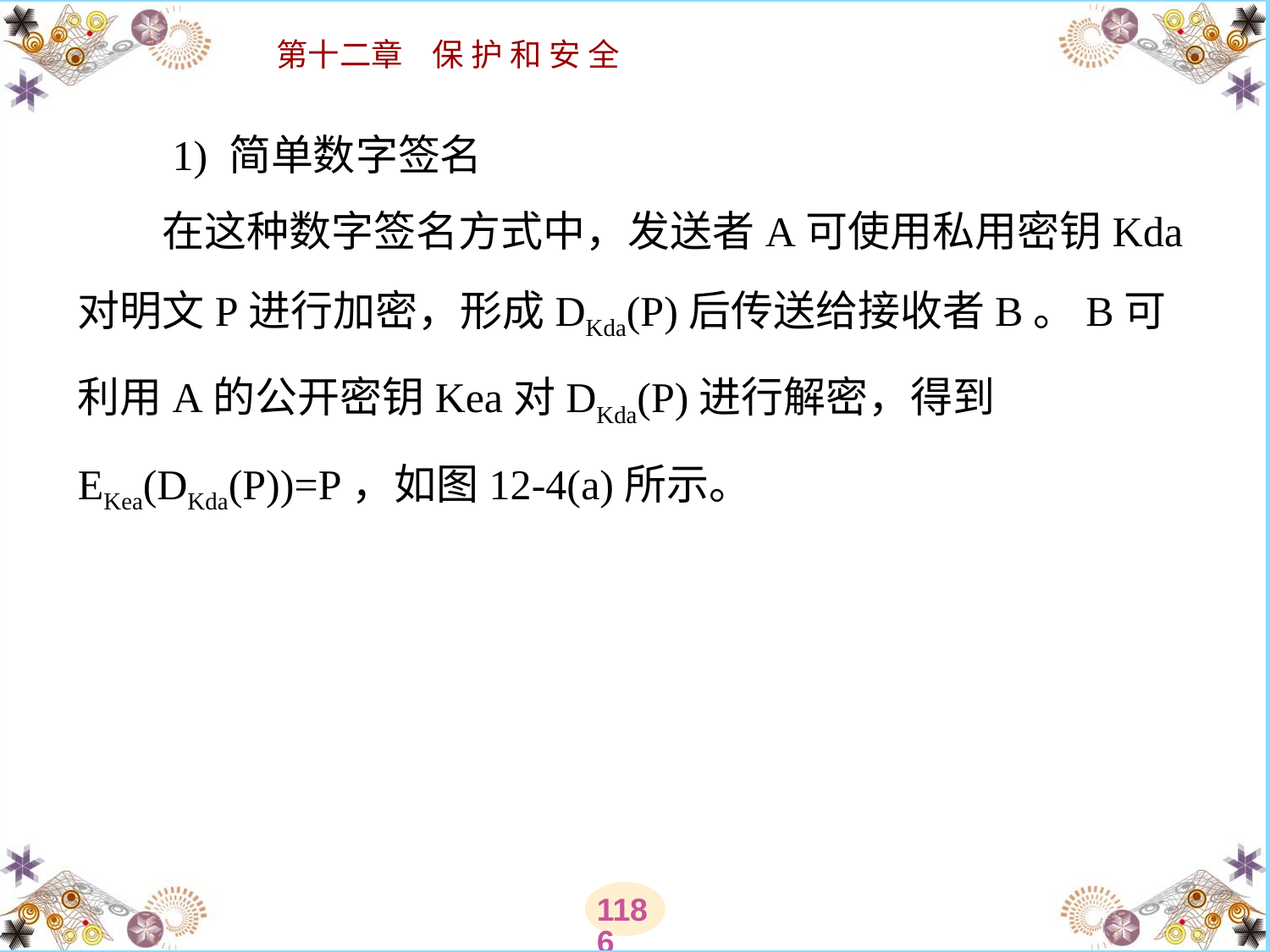

# 1) 简单数字签名 　　在这种数字签名方式中，发送者A可使用私用密钥Kda对明文P进行加密，形成DKda(P)后传送给接收者B。B可利用A的公开密钥Kea对DKda(P)进行解密，得到EKea(DKda(P))=P，如图12-4(a)所示。